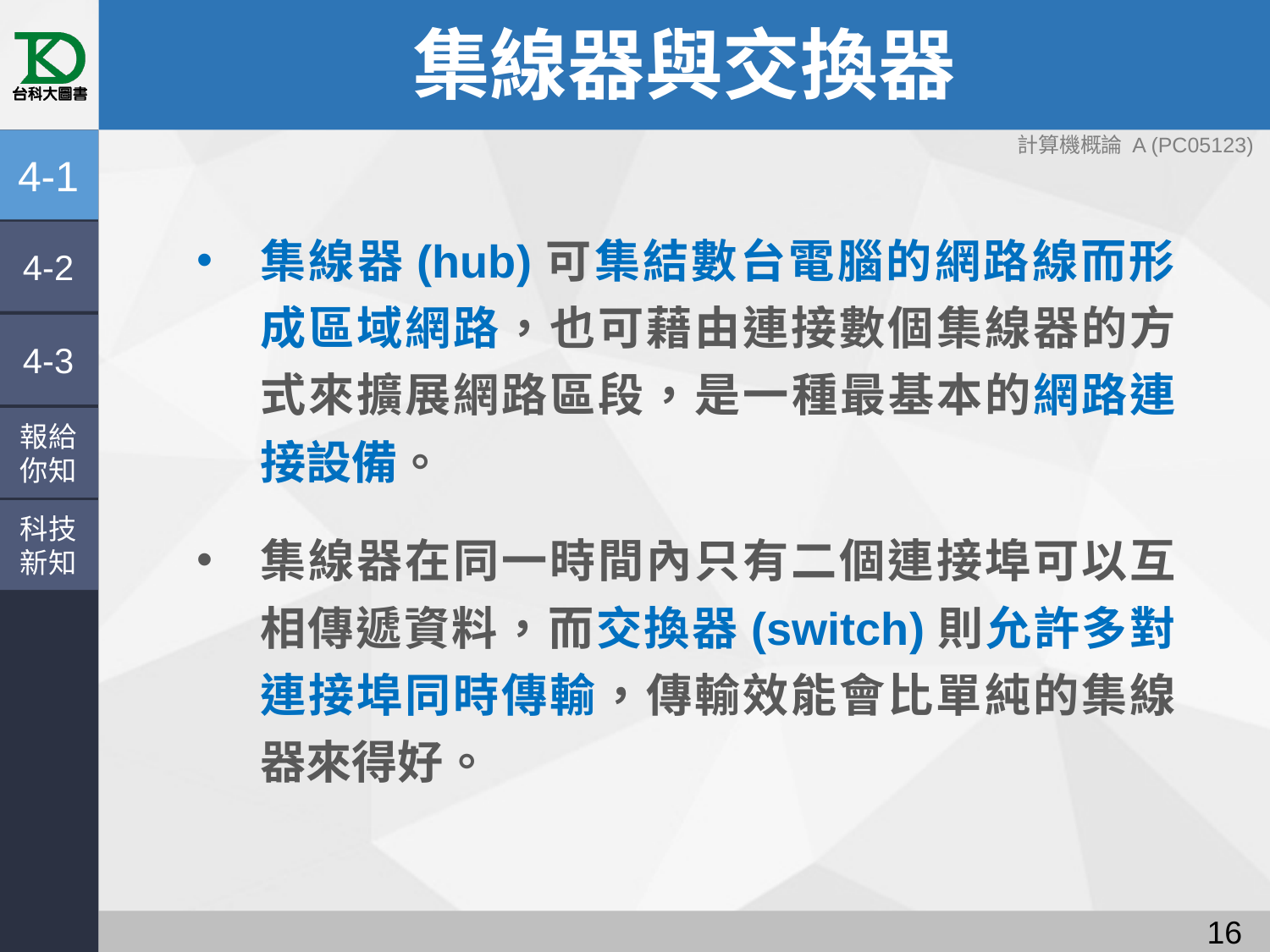

# 集線器與交換器
4-1
集線器(hub)可集結數台電腦的網路線而形成區域網路，也可藉由連接數個集線器的方式來擴展網路區段，是一種最基本的網路連接設備。
集線器在同一時間內只有二個連接埠可以互相傳遞資料，而交換器(switch)則允許多對連接埠同時傳輸，傳輸效能會比單純的集線器來得好。
4-2
4-3
報給
你知
科技
新知
16